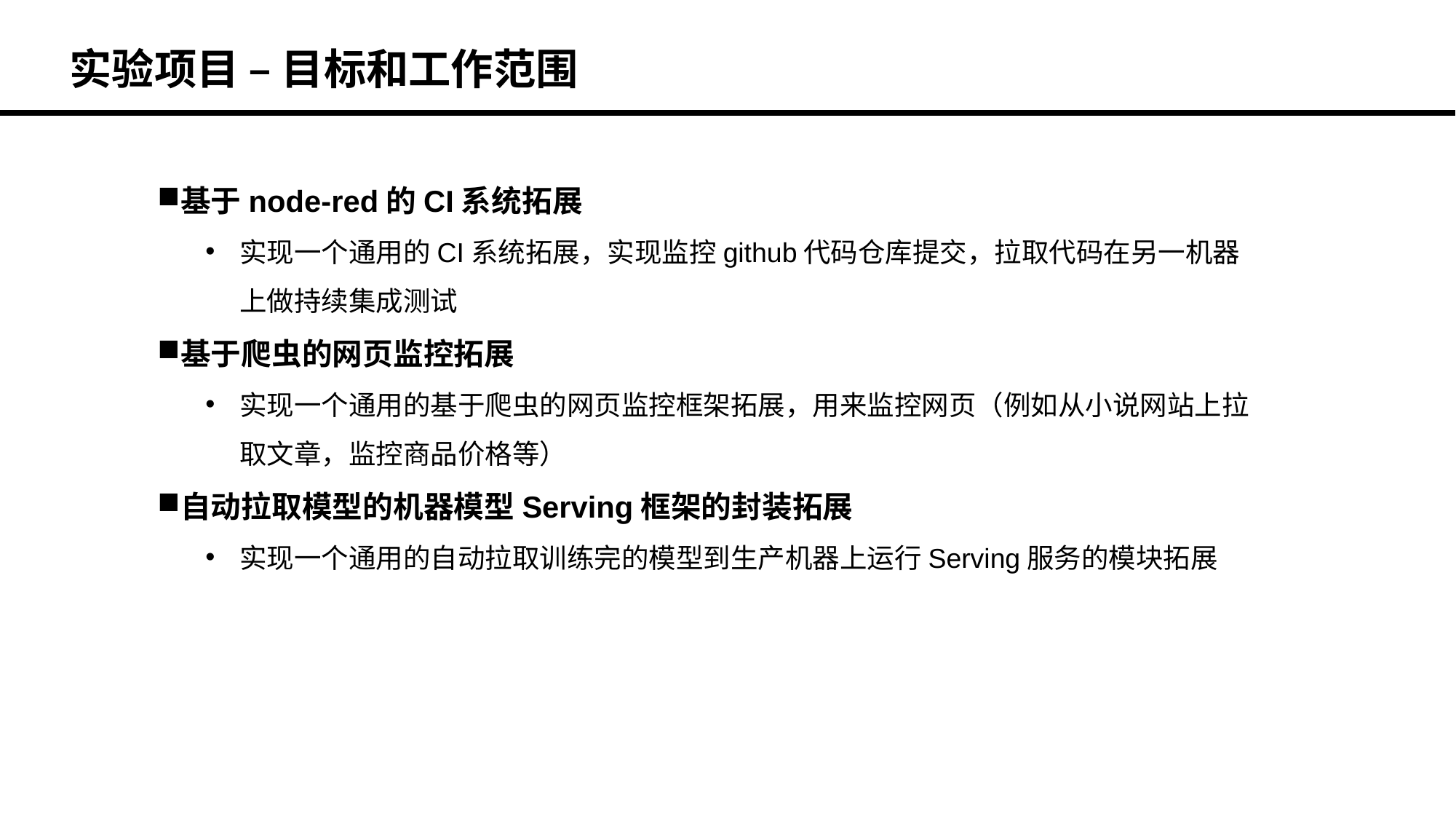

实验项目 – 目标和工作范围
基于node-red的CI系统拓展
实现一个通用的CI系统拓展，实现监控github代码仓库提交，拉取代码在另一机器上做持续集成测试
基于爬虫的网页监控拓展
实现一个通用的基于爬虫的网页监控框架拓展，用来监控网页（例如从小说网站上拉取文章，监控商品价格等）
自动拉取模型的机器模型Serving框架的封装拓展
实现一个通用的自动拉取训练完的模型到生产机器上运行Serving服务的模块拓展